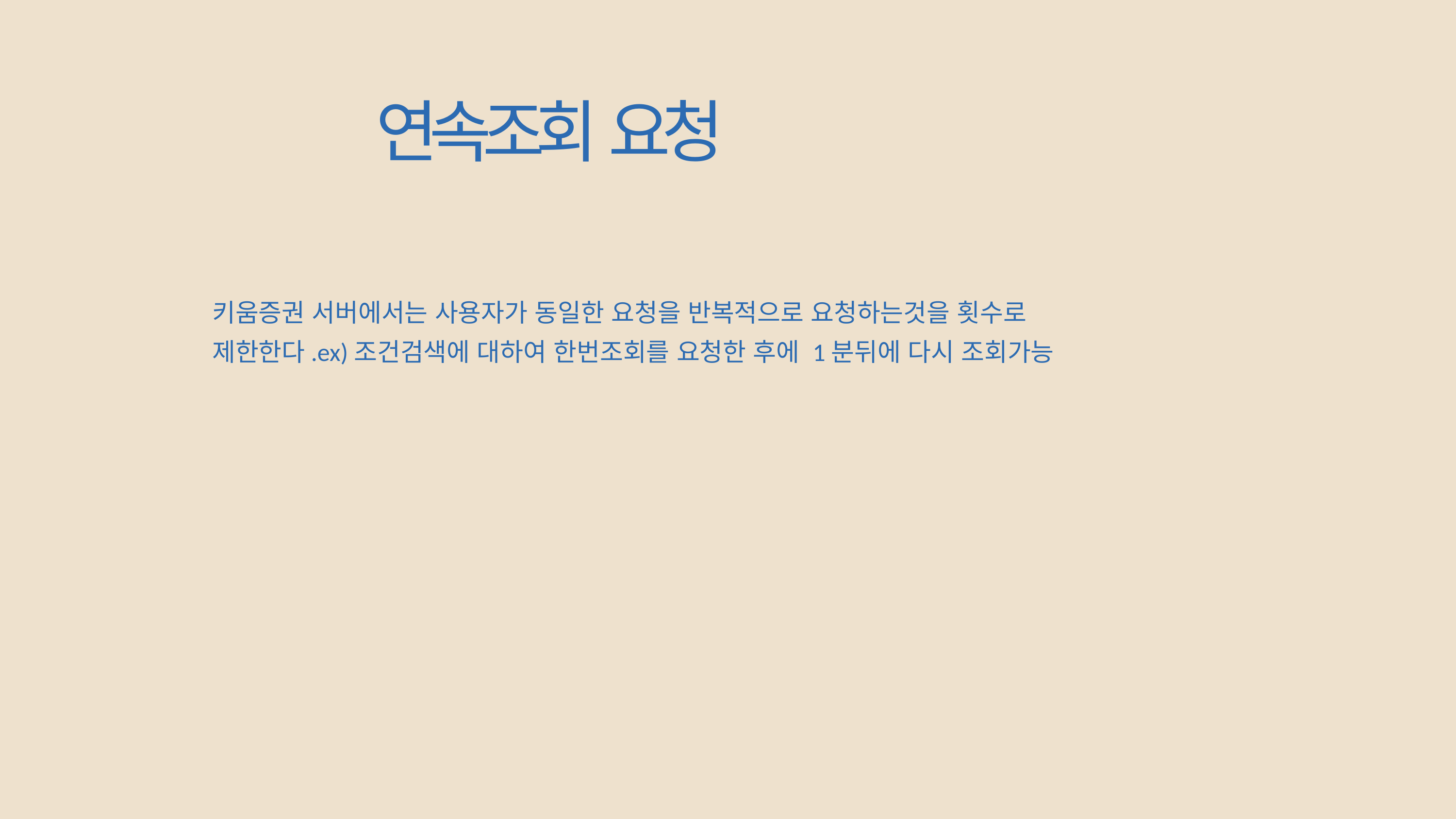

연속조회  요청
키움증권 서버에서는 사용자가 동일한 요청을 반복적으로 요청하는것을 횟수로 제한한다.ex)조건검색에 대하여 한번조회를 요청한 후에 1분뒤에 다시 조회가능